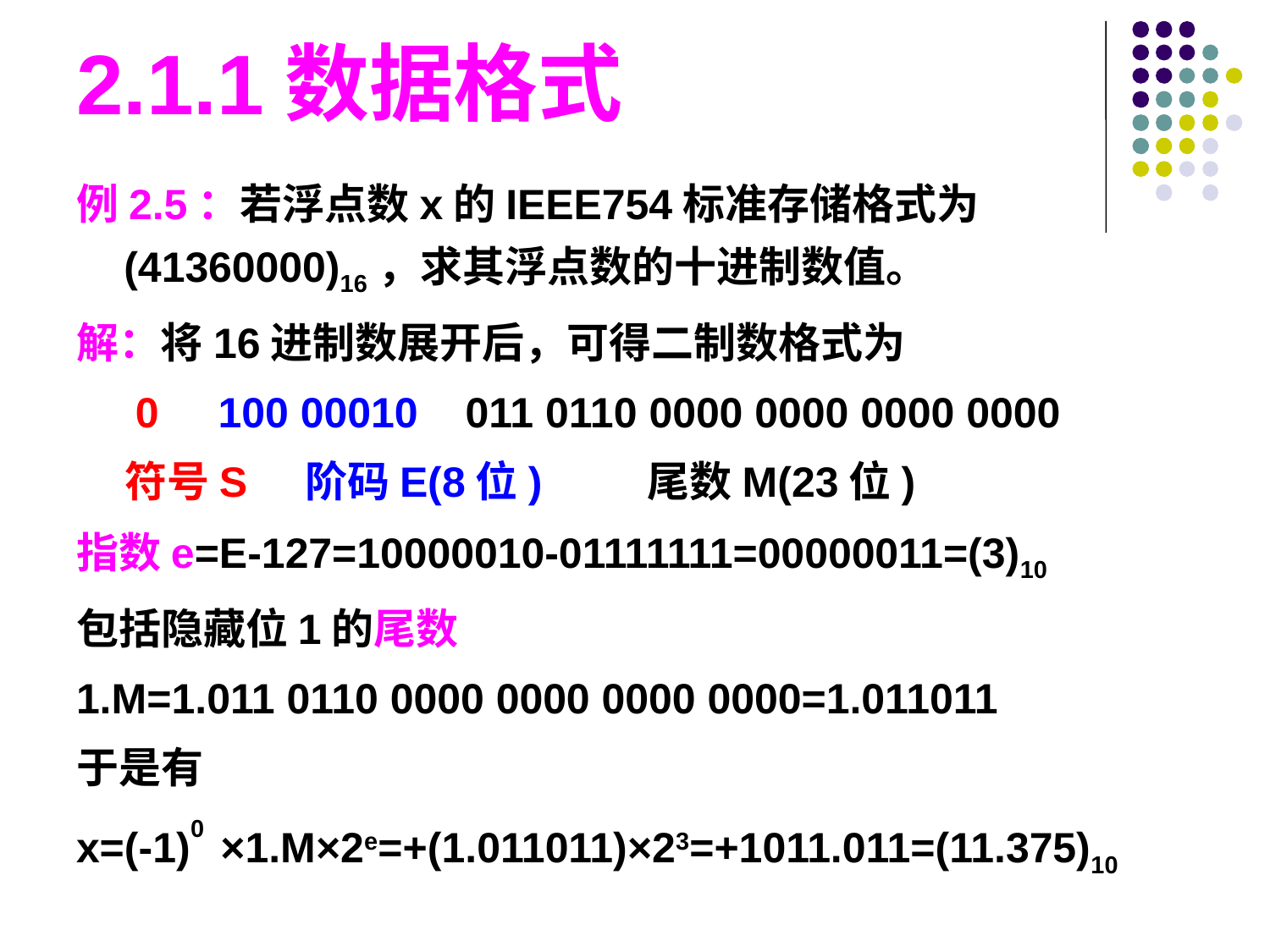

2.1.1数据格式
例2.5：若浮点数x的IEEE754标准存储格式为(41360000)16，求其浮点数的十进制数值。
解：将16进制数展开后，可得二制数格式为
     0     100 00010    011 0110 0000 0000 0000 0000
    符号S    阶码E(8位)        尾数M(23位)
指数e=E-127=10000010-01111111=00000011=(3)10
包括隐藏位1的尾数
1.M=1.011 0110 0000 0000 0000 0000=1.011011
于是有
x=(-1)0S×1.M×2e=+(1.011011)×23=+1011.011=(11.375)10
# 25